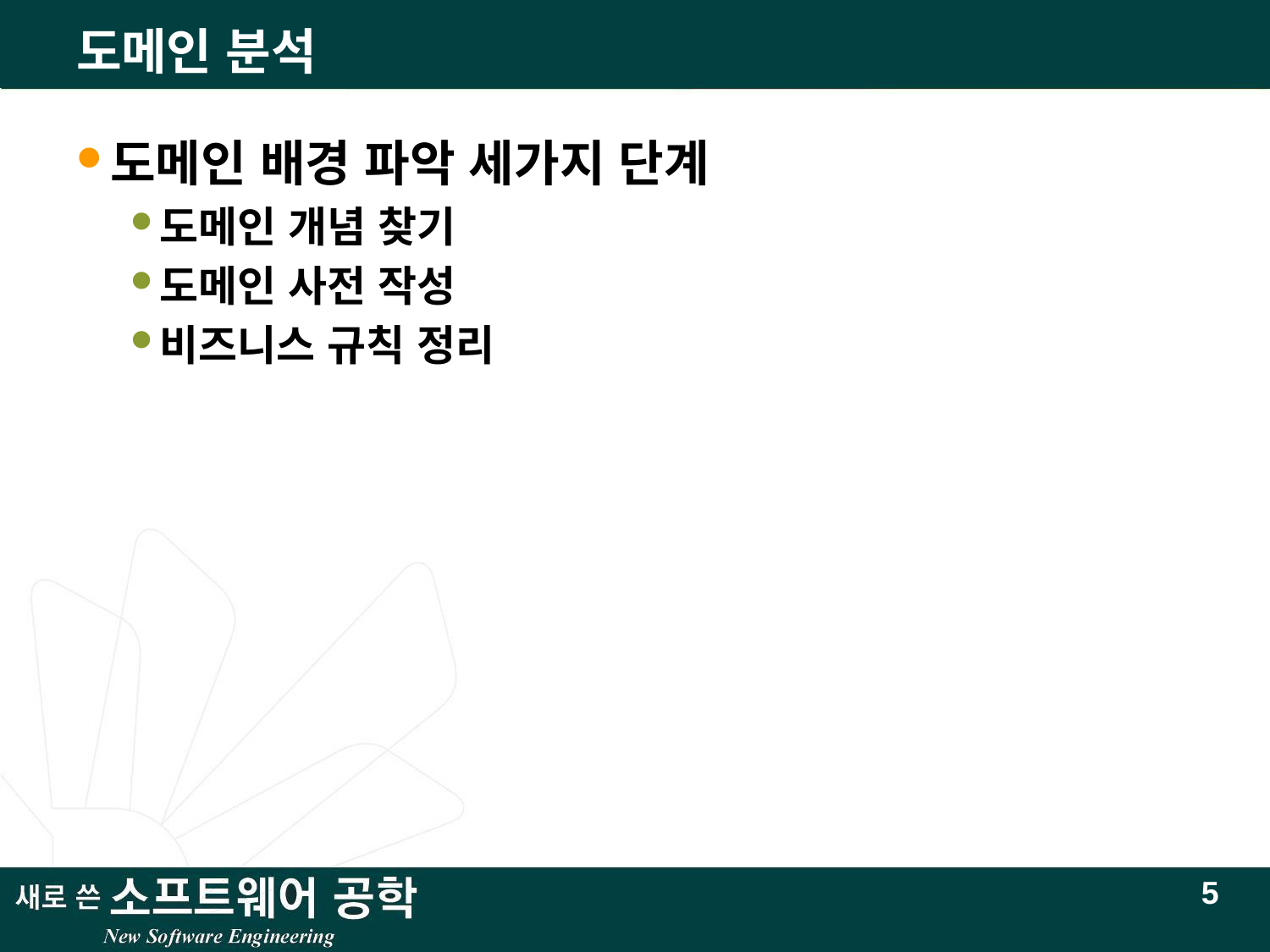

# 도메인 분석
도메인 배경 파악 세가지 단계
도메인 개념 찾기
도메인 사전 작성
비즈니스 규칙 정리
5